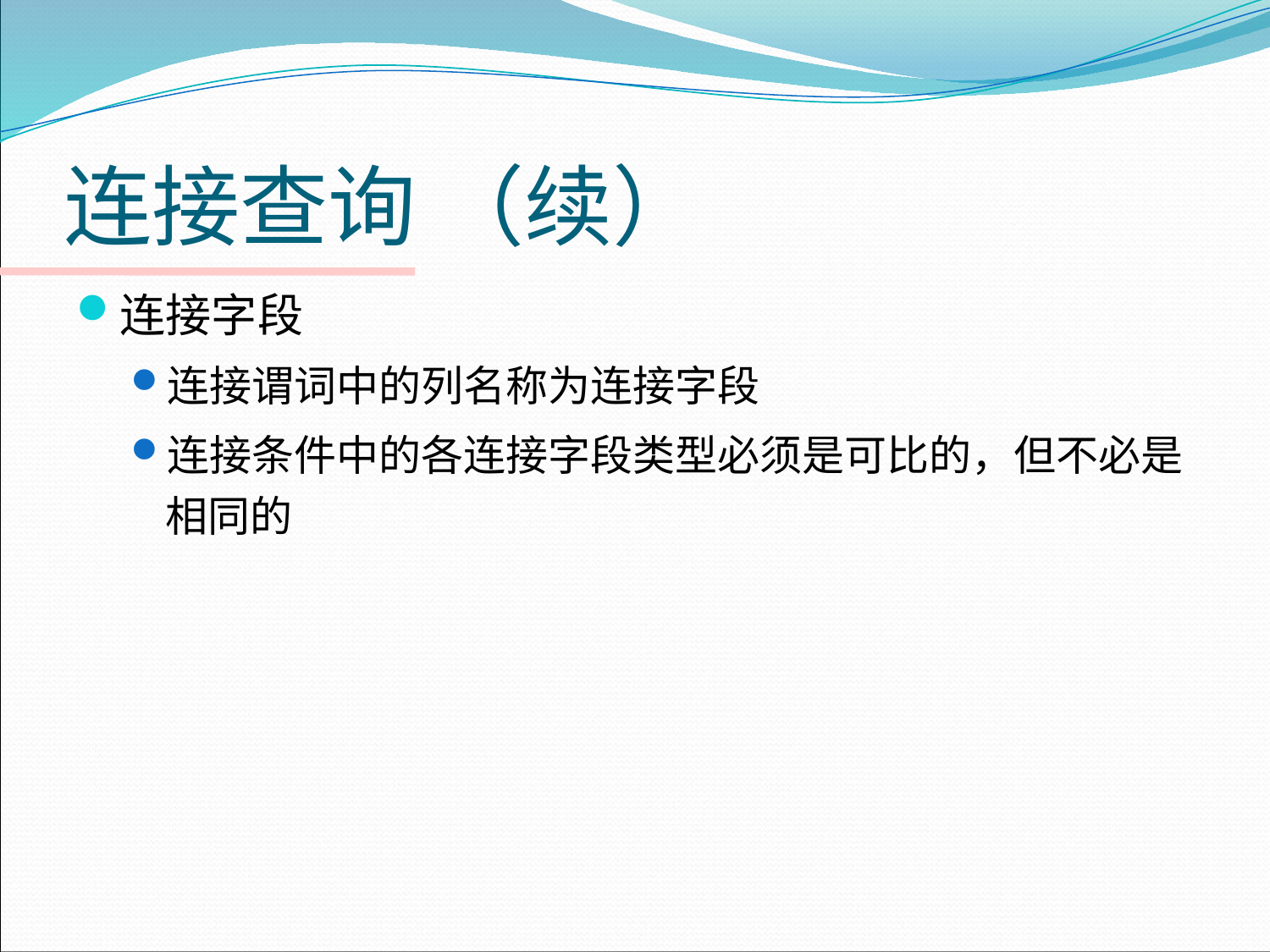

# 连接查询 （续）
连接字段
连接谓词中的列名称为连接字段
连接条件中的各连接字段类型必须是可比的，但不必是相同的

289